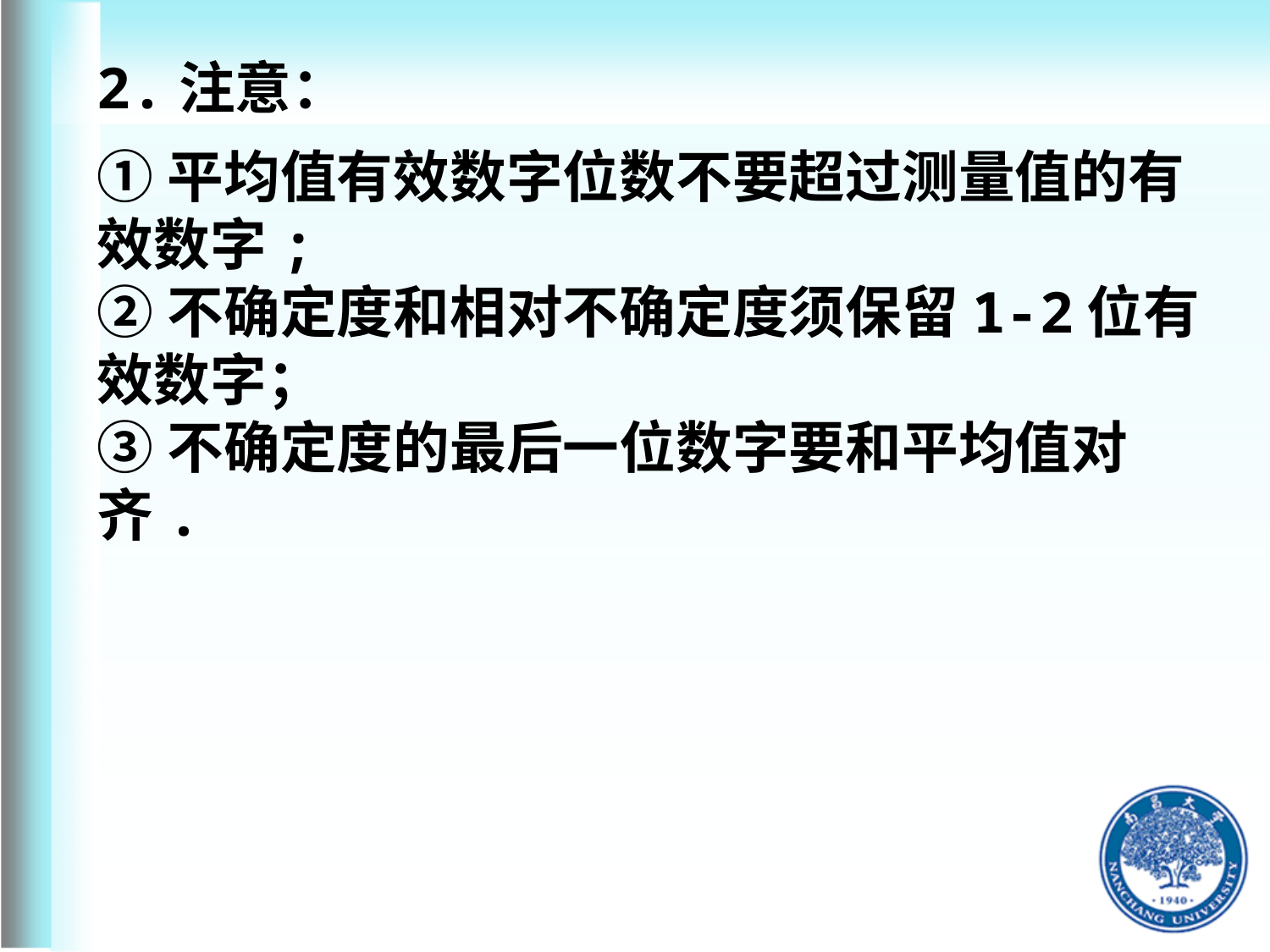

2.注意：
①平均值有效数字位数不要超过测量值的有效数字;
②不确定度和相对不确定度须保留1-2位有效数字；
③不确定度的最后一位数字要和平均值对齐.